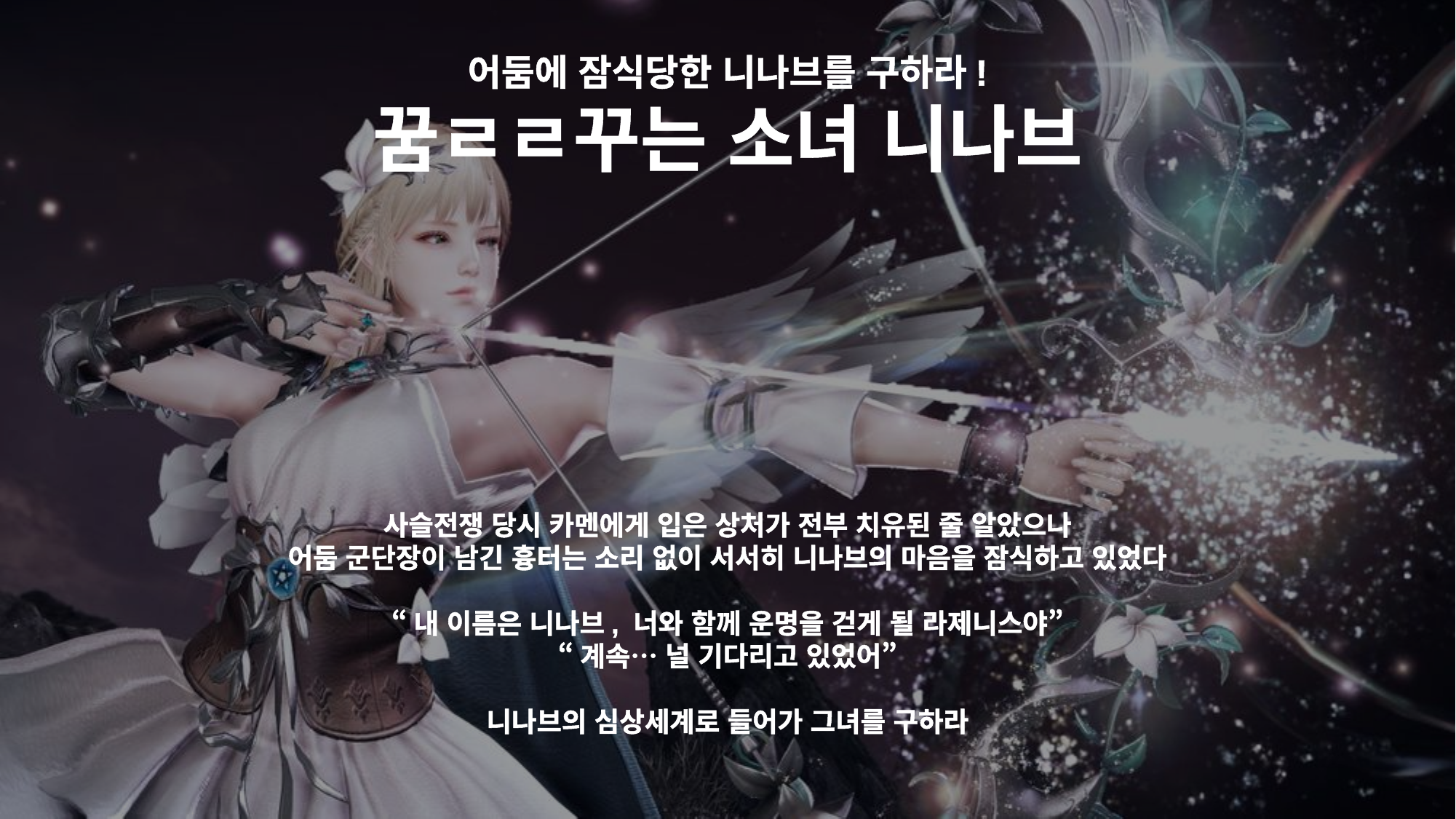

어둠에 잠식당한 니나브를 구하라!
꿈ㄹㄹ꾸는 소녀 니나브

사슬전쟁 당시 카멘에게 입은 상처가 전부 치유된 줄 알았으나
어둠 군단장이 남긴 흉터는 소리 없이 서서히 니나브의 마음을 잠식하고 있었다

“내 이름은 니나브, 너와 함께 운명을 걷게 될 라제니스야”
“계속… 널 기다리고 있었어”

니나브의 심상세계로 들어가 그녀를 구하라